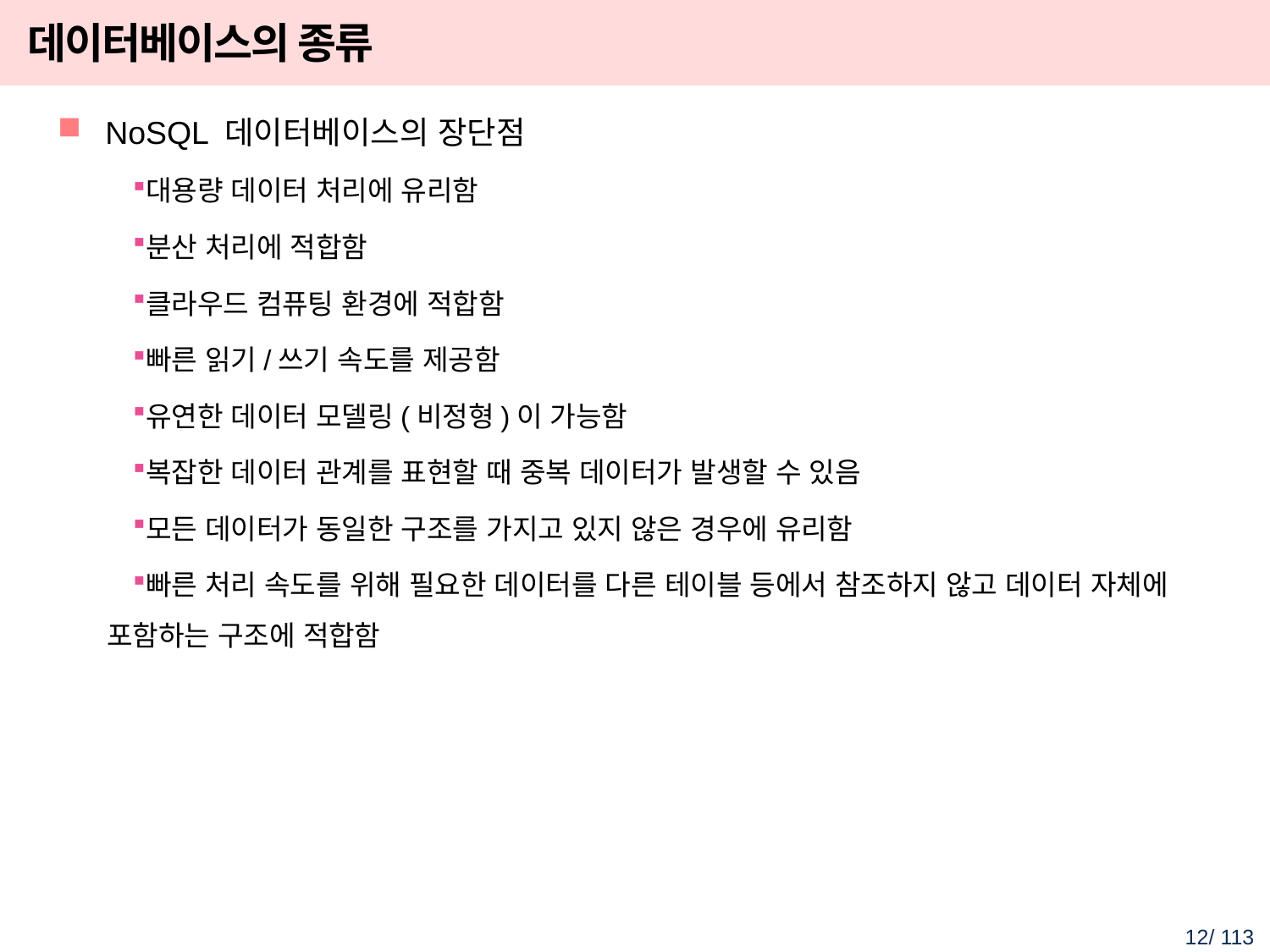

# 데이터베이스의 종류
NoSQL 데이터베이스의 장단점
대용량 데이터 처리에 유리함
분산 처리에 적합함
클라우드 컴퓨팅 환경에 적합함
빠른 읽기/쓰기 속도를 제공함
유연한 데이터 모델링(비정형)이 가능함
복잡한 데이터 관계를 표현할 때 중복 데이터가 발생할 수 있음
모든 데이터가 동일한 구조를 가지고 있지 않은 경우에 유리함
빠른 처리 속도를 위해 필요한 데이터를 다른 테이블 등에서 참조하지 않고 데이터 자체에 포함하는 구조에 적합함